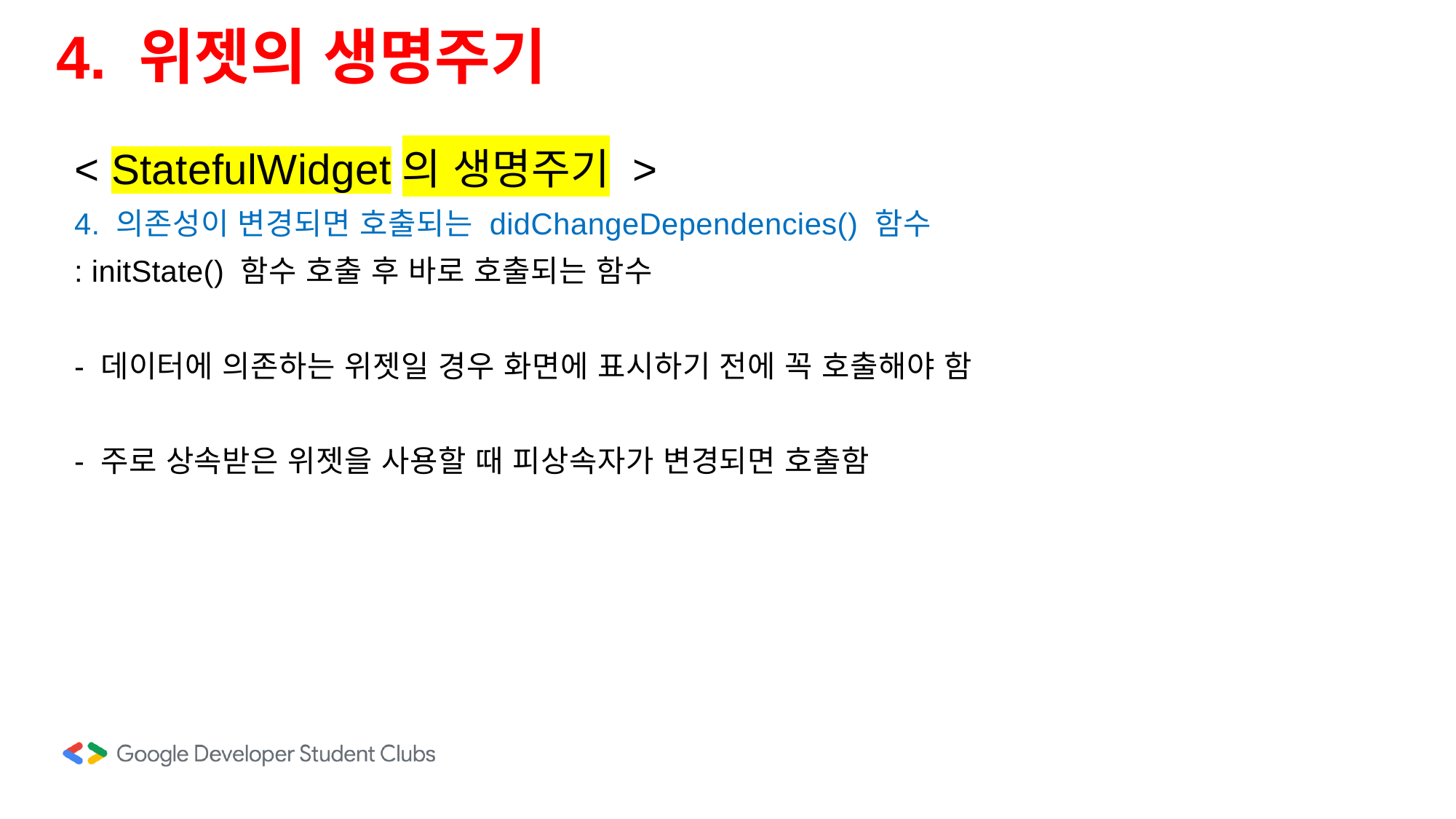

4. 위젯의 생명주기
< StatefulWidget의 생명주기 >
4. 의존성이 변경되면 호출되는 didChangeDependencies() 함수
: initState() 함수 호출 후 바로 호출되는 함수

- 데이터에 의존하는 위젯일 경우 화면에 표시하기 전에 꼭 호출해야 함

- 주로 상속받은 위젯을 사용할 때 피상속자가 변경되면 호출함